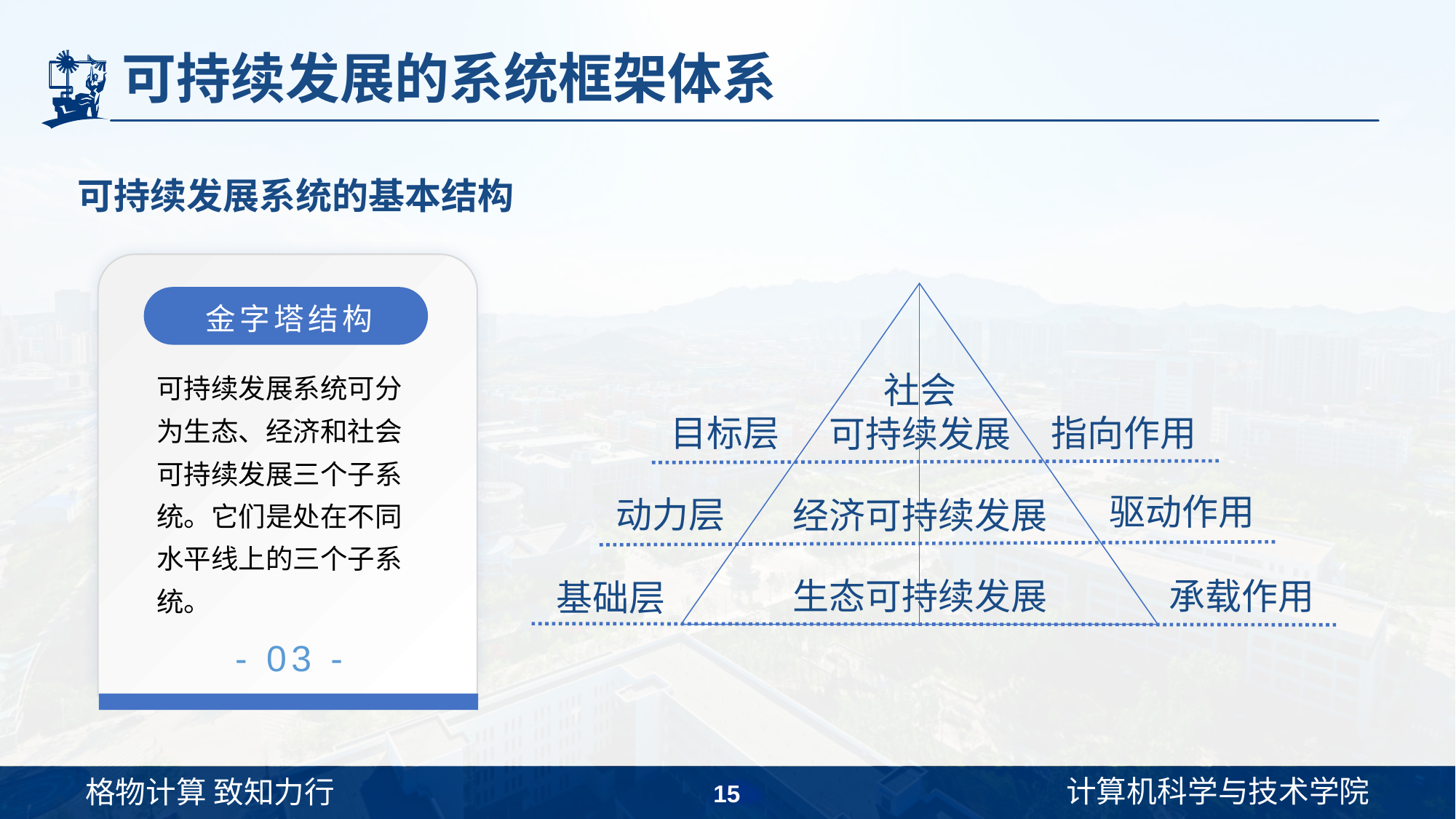

# 可持续发展的系统框架体系
可持续发展系统的基本结构

社会
可持续发展
指向作用
目标层
驱动作用
动力层
经济可持续发展
承载作用
生态可持续发展
基础层

金字塔结构
可持续发展系统可分为生态、经济和社会可持续发展三个子系统。它们是处在不同水平线上的三个子系统。
- 03 -

15